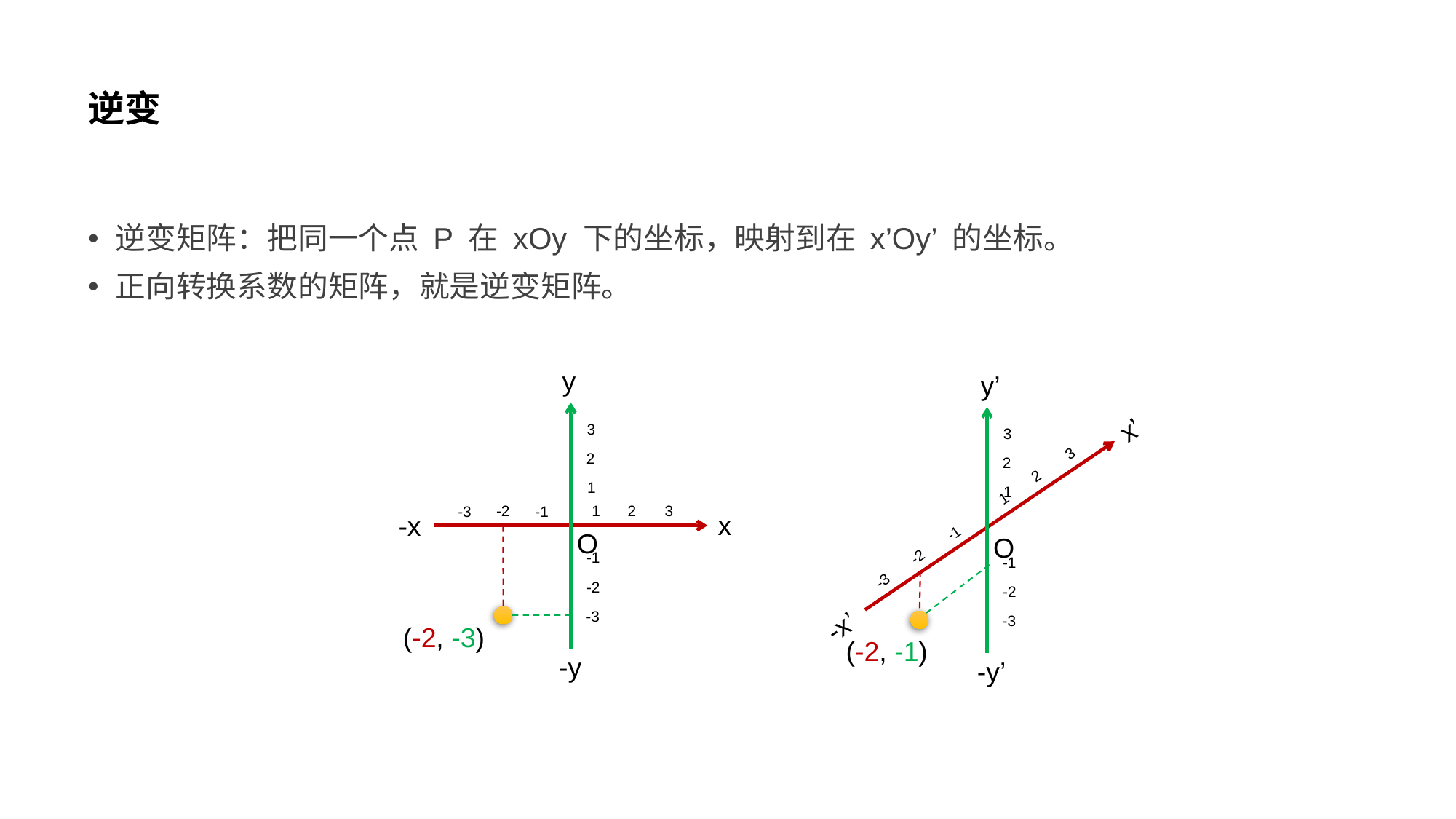

# 逆变
逆变矩阵：把同一个点 P 在 xOy 下的坐标，映射到在 x’Oy’ 的坐标。
正向转换系数的矩阵，就是逆变矩阵。
y
3
2
1
-1
-2
-3
-y
y’
3
2
1
-1
-2
-3
-y’
2
-2
1
3
-3
-1
x
-x
2
-2
1
3
-3
-1
x’
-x’
O
O

(-2, -3)
(-2, -1)